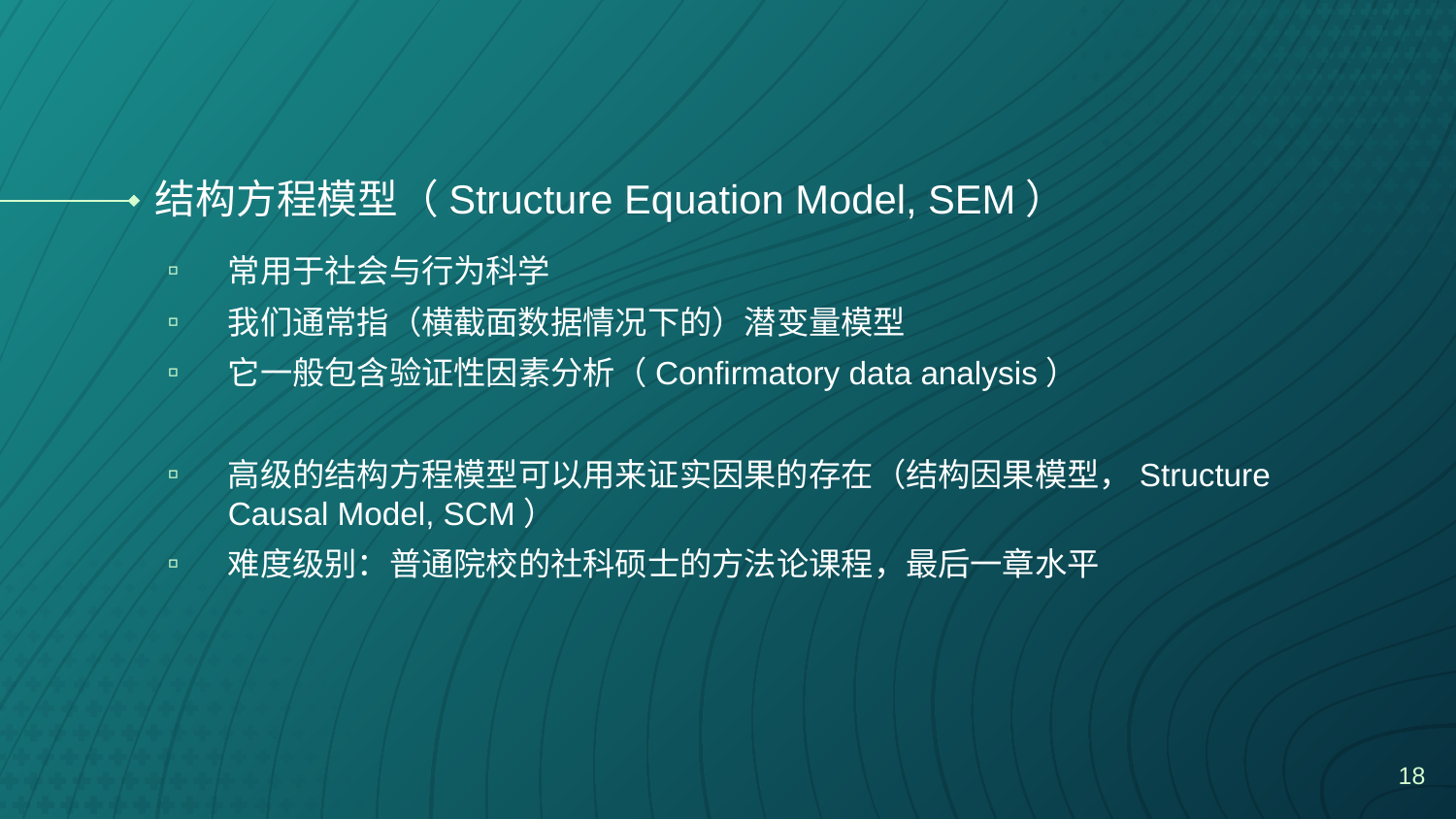

# 结构方程模型（Structure Equation Model, SEM）
常用于社会与行为科学
我们通常指（横截面数据情况下的）潜变量模型
它一般包含验证性因素分析（Confirmatory data analysis）

高级的结构方程模型可以用来证实因果的存在（结构因果模型，Structure Causal Model, SCM）
难度级别：普通院校的社科硕士的方法论课程，最后一章水平
18